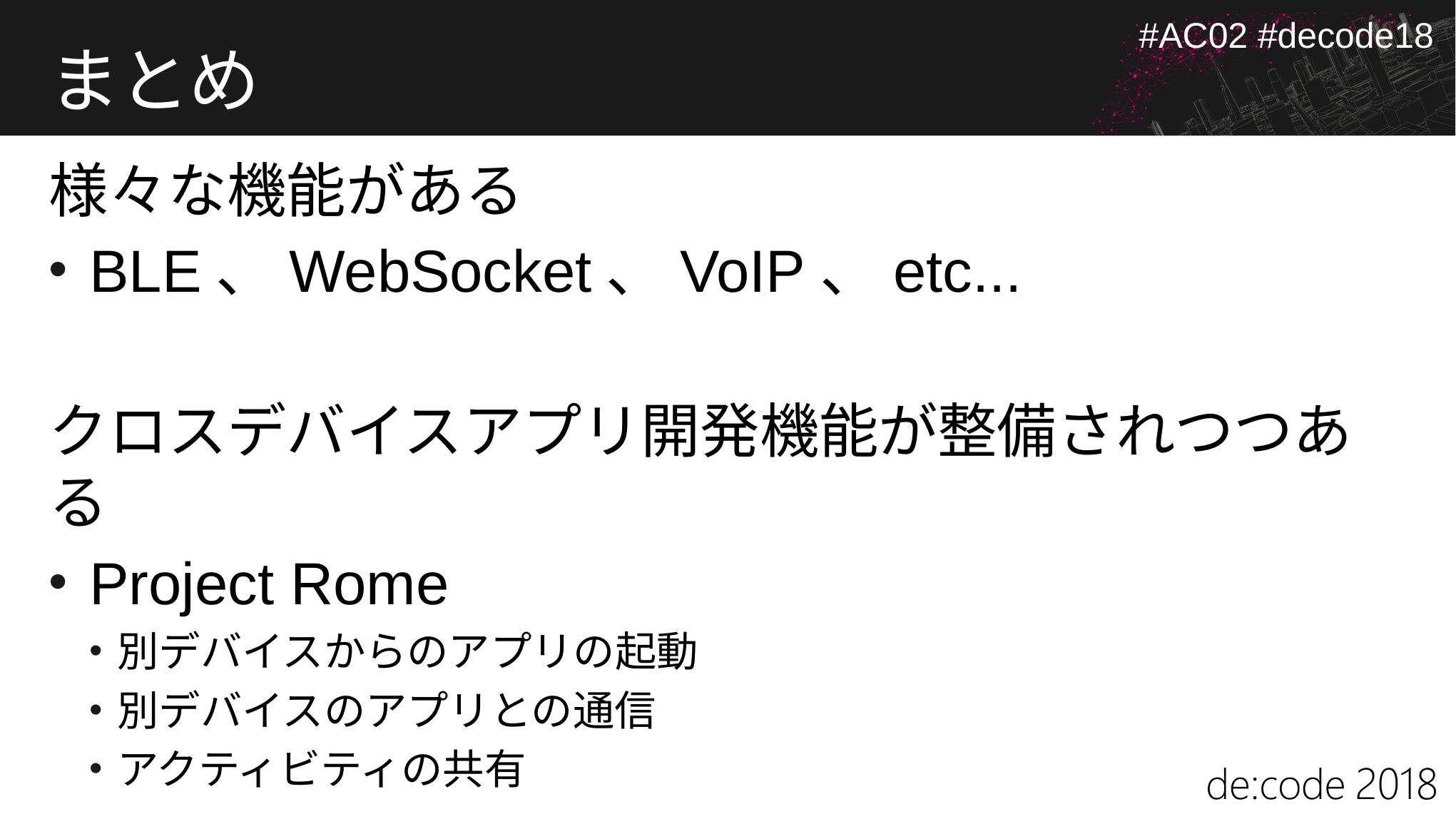

# まとめ
様々な機能がある
BLE、WebSocket、VoIP、etc...

クロスデバイスアプリ開発機能が整備されつつある
Project Rome
別デバイスからのアプリの起動
別デバイスのアプリとの通信
アクティビティの共有